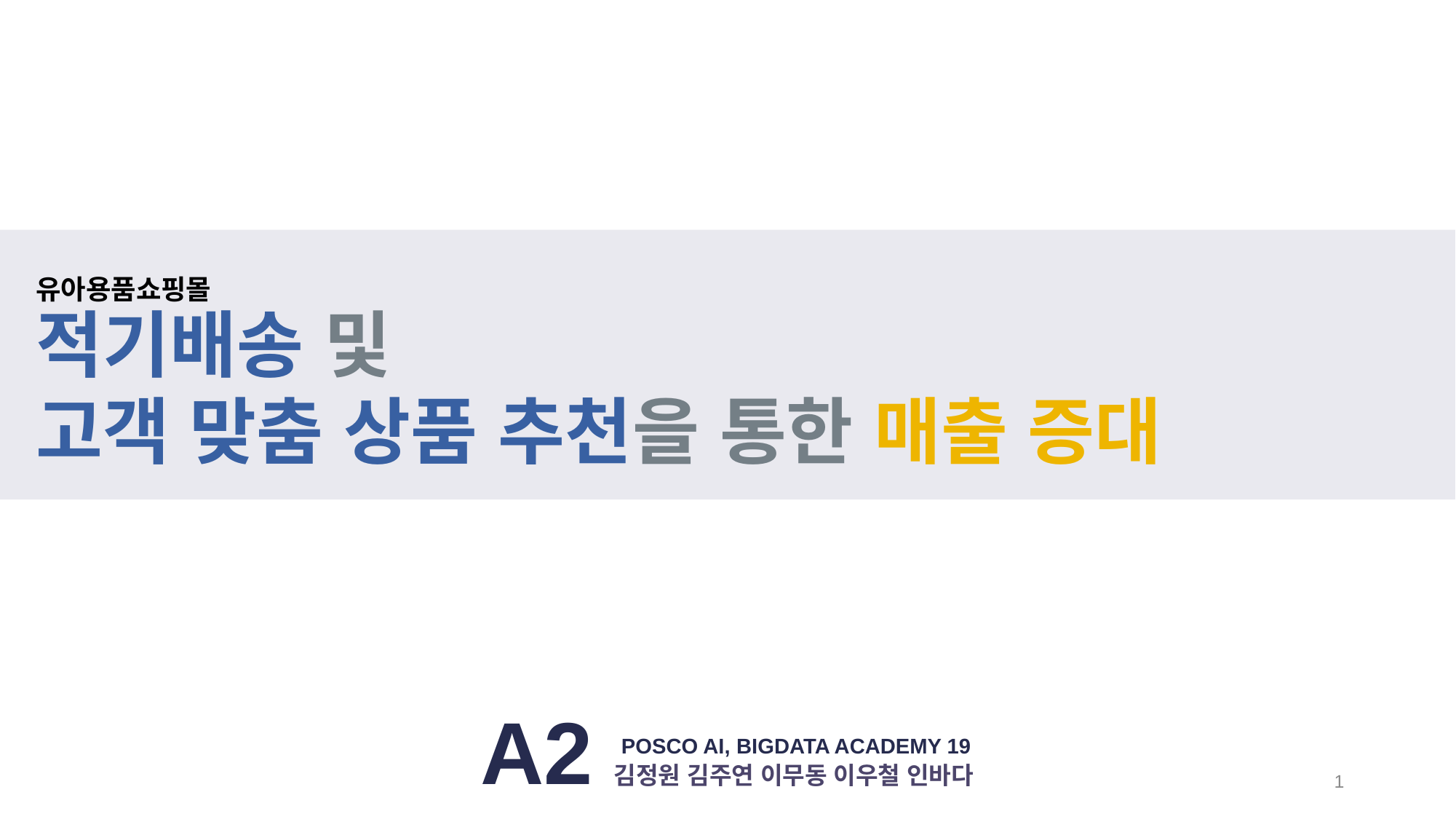

유아용품쇼핑몰
적기배송 및
고객 맞춤 상품 추천을 통한 매출 증대
A2김정원 김주연 이무동 이우철 인바다
POSCO AI, BIGDATA ACADEMY 19
1